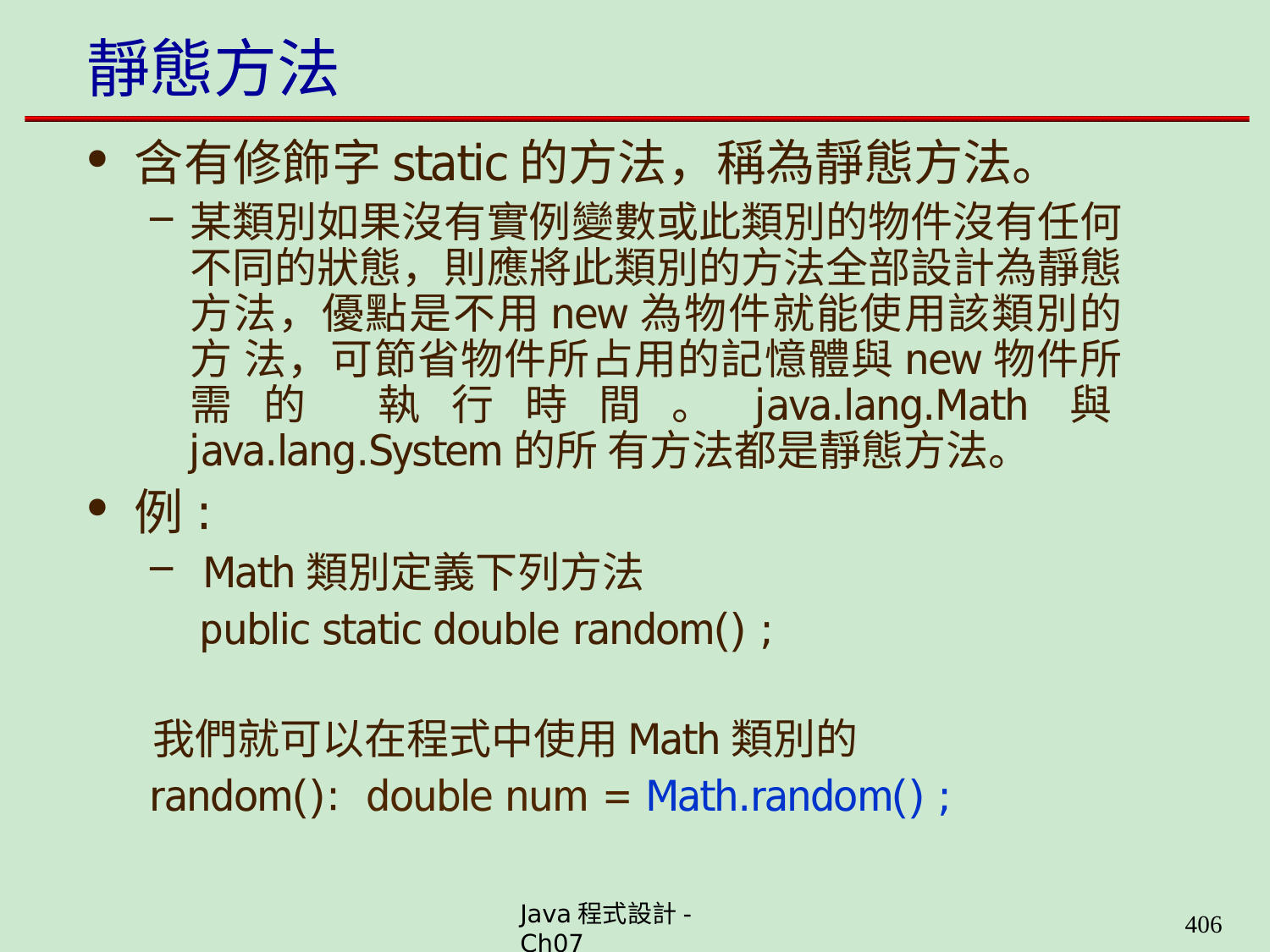

# 靜態方法
含有修飾字static的方法，稱為靜態方法。
某類別如果沒有實例變數或此類別的物件沒有任何 不同的狀態，則應將此類別的方法全部設計為靜態 方法，優點是不用new為物件就能使用該類別的方 法，可節省物件所占用的記憶體與new物件所需的 執行時間。java.lang.Math與java.lang.System的所 有方法都是靜態方法。
例:
Math類別定義下列方法
public static double random() ;

我們就可以在程式中使用Math類別的random():  double num = Math.random() ;
Java程式設計-Ch07
406